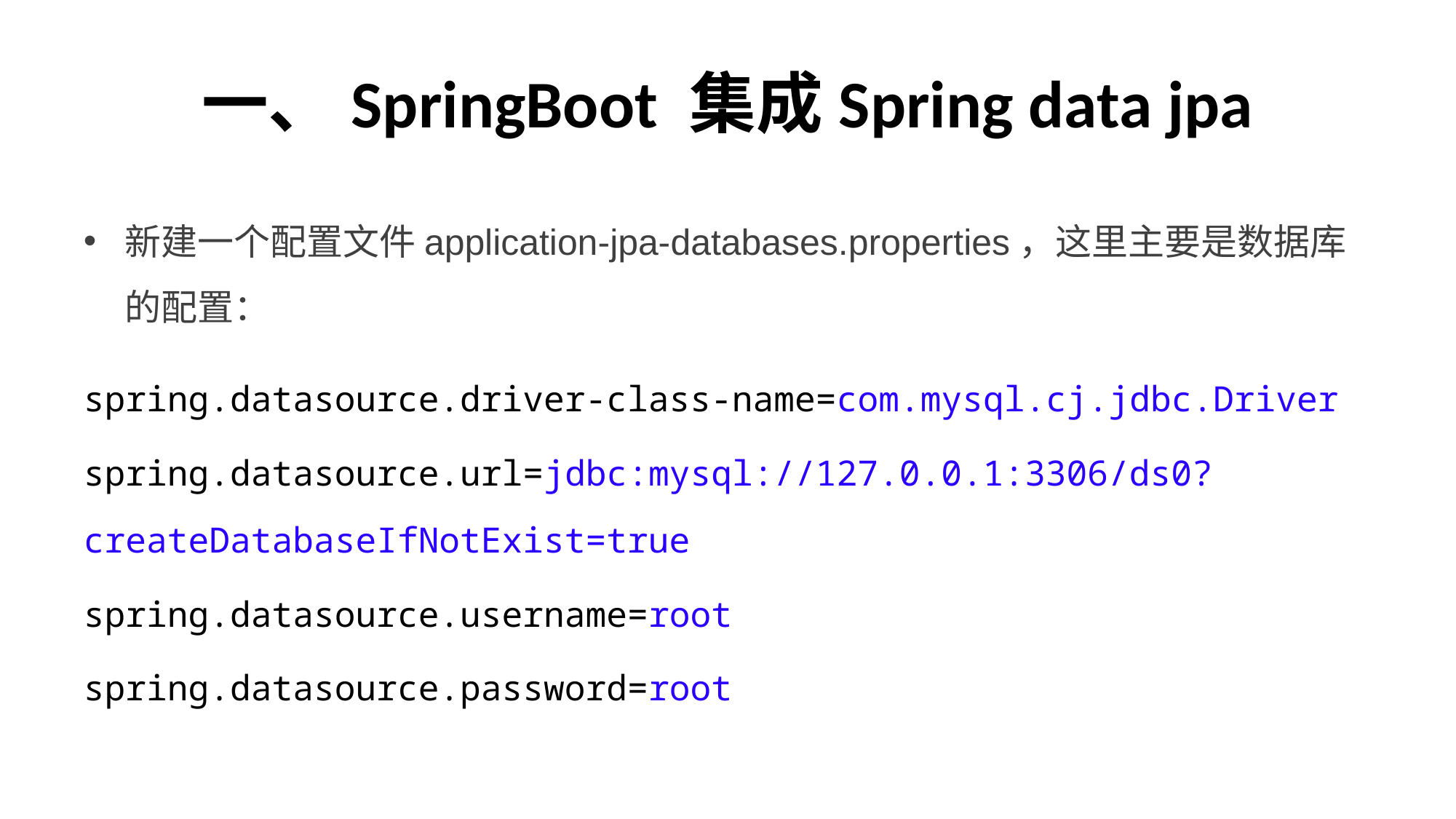

# 一、SpringBoot 集成Spring data jpa
新建一个配置文件application-jpa-databases.properties，这里主要是数据库的配置：
spring.datasource.driver-class-name=com.mysql.cj.jdbc.Driver
spring.datasource.url=jdbc:mysql://127.0.0.1:3306/ds0?createDatabaseIfNotExist=true
spring.datasource.username=root
spring.datasource.password=root